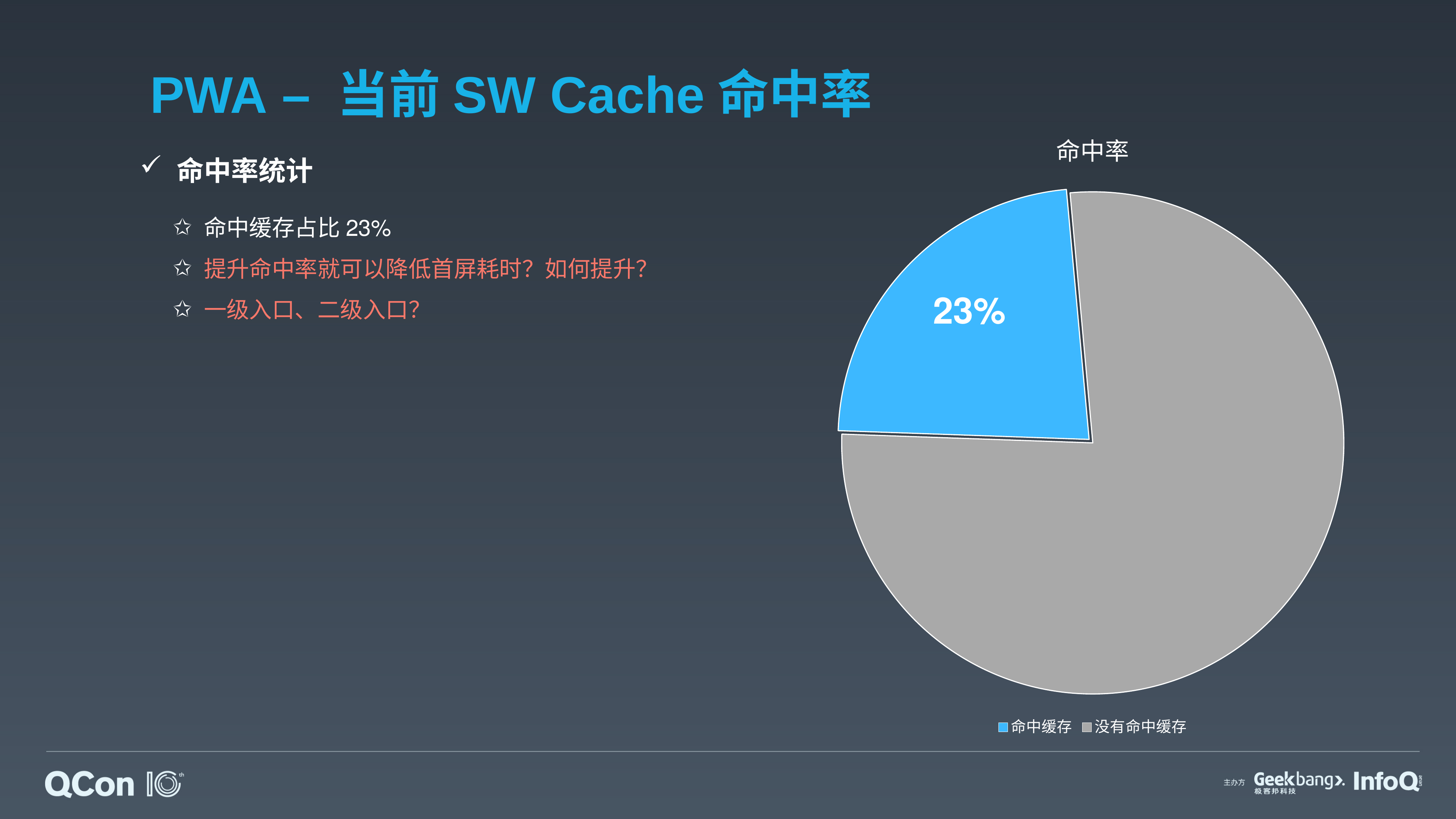

# PWA – 当前SW Cache命中率

### Chart: 命中率

| Category | 销售额 |
|---|---|
| 命中缓存 | 23.0 |
| 没有命中缓存 | 77.0 |
 命中率统计
 命中缓存占比23%
 提升命中率就可以降低首屏耗时？如何提升？
 一级入口、二级入口？
23%